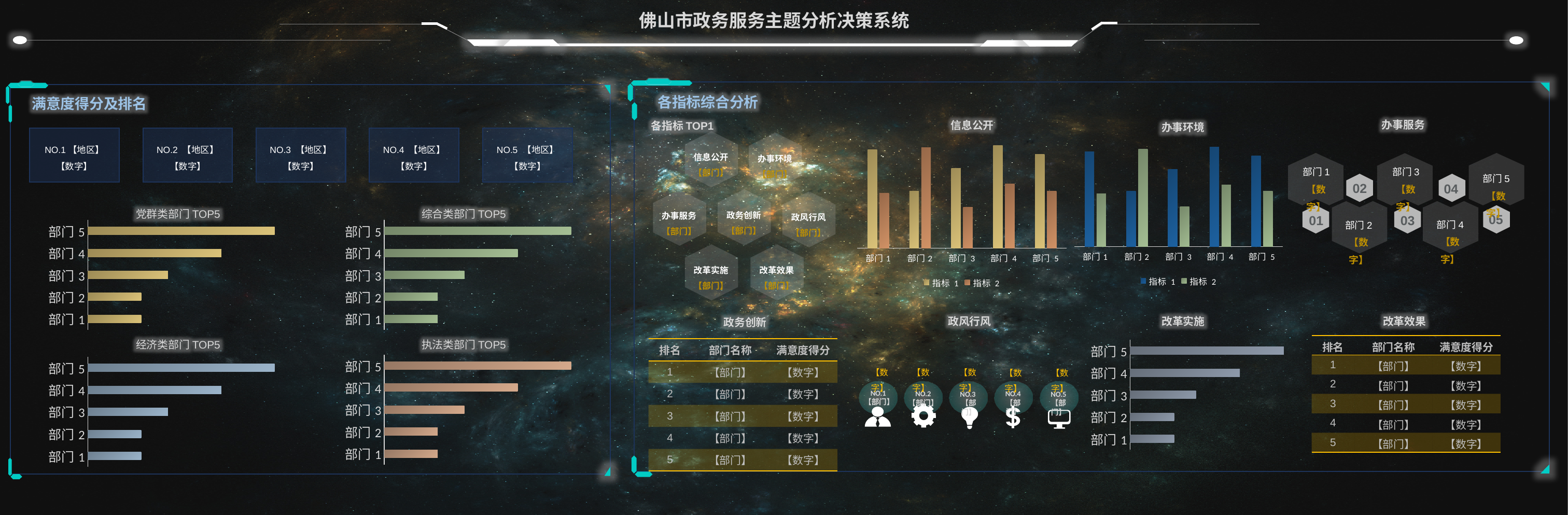

各指标综合分析
信息公开
办事环境

满意度得分及排名
NO.1【地区】
【数字】
NO.2 【地区】
【数字】
NO.3 【地区】
【数字】
NO.4 【地区】
【数字】
NO.5 【地区】
【数字】
党群类部门TOP5
综合类部门TOP5

### Chart

| Category | 系列 3 |
|---|---|
| 部门1 | 2.0 |
| 部门2 | 2.0 |
| 部门3 | 3.0 |
| 部门4 | 5.0 |
| 部门5 | 7.0 |

### Chart

| Category | 系列 3 |
|---|---|
| 部门1 | 2.0 |
| 部门2 | 2.0 |
| 部门3 | 3.0 |
| 部门4 | 5.0 |
| 部门5 | 7.0 |
经济类部门TOP5
执法类部门TOP5

### Chart

| Category | 系列 3 |
|---|---|
| 部门1 | 2.0 |
| 部门2 | 2.0 |
| 部门3 | 3.0 |
| 部门4 | 5.0 |
| 部门5 | 7.0 |

### Chart

| Category | 系列 3 |
|---|---|
| 部门1 | 2.0 |
| 部门2 | 2.0 |
| 部门3 | 3.0 |
| 部门4 | 5.0 |
| 部门5 | 7.0 |
办事服务
各指标TOP1

### Chart

| Category | 指标 1 | 指标 2 |
|---|---|---|
| 部门1 | 4.3 | 2.4 |
| 部门2 | 2.5 | 4.4 |
| 部门 3 | 3.5 | 1.8 |
| 部门 4 | 4.5 | 2.8 |
| 部门 5 | 4.1 | 2.5 |
信息公开
【部门】

办事环境
【部门】

政务创新
【部门】

办事服务
【部门】

政风行风
【部门】

改革效果
【部门】

改革实施
【部门】

### Chart

| Category | 指标 1 | 指标 2 |
|---|---|---|
| 部门1 | 4.3 | 2.4 |
| 部门2 | 2.5 | 4.4 |
| 部门 3 | 3.5 | 1.8 |
| 部门 4 | 4.5 | 2.8 |
| 部门 5 | 4.1 | 2.5 |

部门1
【数字】
部门3
【数字】
部门5
【数字】
02
04

05
01
03

部门4
【数字】
部门2
【数字】
改革效果
改革实施
政风行风
政务创新
| 排名 | 部门名称 | 满意度得分 |
| --- | --- | --- |
| 1 | 【部门】 | 【数字】 |
| 2 | 【部门】 | 【数字】 |
| 3 | 【部门】 | 【数字】 |
| 4 | 【部门】 | 【数字】 |
| 5 | 【部门】 | 【数字】 |

### Chart

| Category | 系列 3 |
|---|---|
| 部门1 | 2.0 |
| 部门2 | 2.0 |
| 部门3 | 3.0 |
| 部门4 | 5.0 |
| 部门5 | 7.0 |
| 排名 | 部门名称 | 满意度得分 |
| --- | --- | --- |
| 1 | 【部门】 | 【数字】 |
| 2 | 【部门】 | 【数字】 |
| 3 | 【部门】 | 【数字】 |
| 4 | 【部门】 | 【数字】 |
| 5 | 【部门】 | 【数字】 |
【数字】
【数字】
【数字】
【数字】
【数字】

NO.1
【部门】
NO.4
【部门】
NO.2
【部门】
NO.3
【部门】
NO.5
【部门】